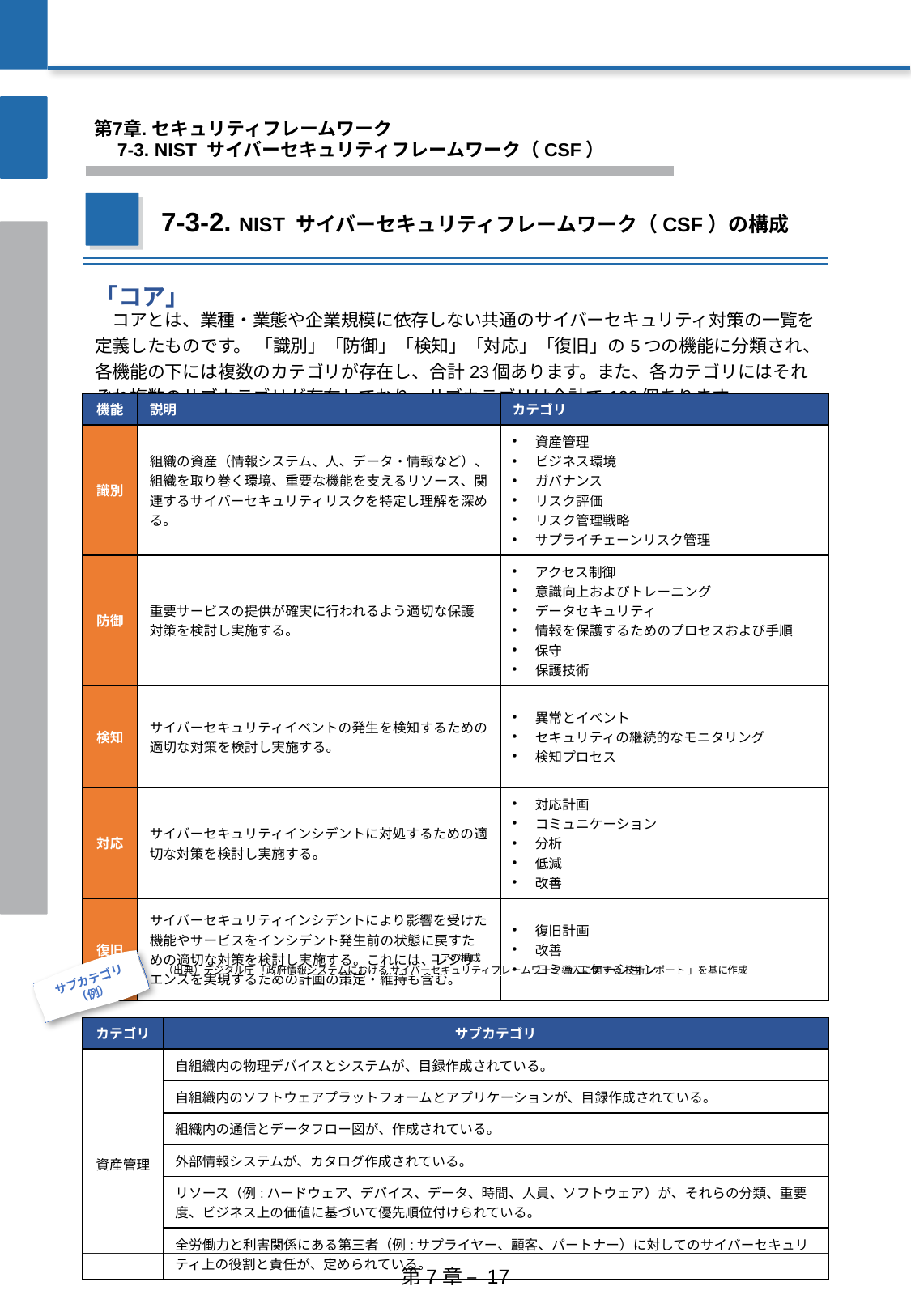

第7章. セキュリティフレームワーク
　7-3. NIST サイバーセキュリティフレームワーク（CSF）
7-3-2. NIST サイバーセキュリティフレームワーク（CSF）の構成
「コア」
| コアとは、業種・業態や企業規模に依存しない共通のサイバーセキュリティ対策の一覧を定義したものです。 「識別」「防御」「検知」「対応」「復旧」の5つの機能に分類され、各機能の下には複数のカテゴリが存在し、合計23個あります。また、各カテゴリにはそれぞれ複数のサブカテゴリが存在しており、サブカテゴリは合計で108個あります。 |
| --- |
| 機能 | 説明 | カテゴリ |
| --- | --- | --- |
| 識別 | 組織の資産（情報システム、人、データ・情報など）、組織を取り巻く環境、重要な機能を支えるリソース、関連するサイバーセキュリティリスクを特定し理解を深める。 | 資産管理 ビジネス環境 ガバナンス リスク評価 リスク管理戦略 サプライチェーンリスク管理 |
| 防御 | 重要サービスの提供が確実に行われるよう適切な保護対策を検討し実施する。 | アクセス制御 意識向上およびトレーニング データセキュリティ 情報を保護するためのプロセスおよび手順 保守 保護技術 |
| 検知 | サイバーセキュリティイベントの発生を検知するための適切な対策を検討し実施する。 | 異常とイベント セキュリティの継続的なモニタリング 検知プロセス |
| 対応 | サイバーセキュリティインシデントに対処するための適切な対策を検討し実施する。 | 対応計画 コミュニケーション 分析 低減 改善 |
| 復旧 | サイバーセキュリティインシデントにより影響を受けた機能やサービスをインシデント発生前の状態に戻すための適切な対策を検討し実施する。これには、レジリエンスを実現するための計画の策定・維持も含む。 | 復旧計画 改善 コミュニケーション |
コアの構成
（出典）デジタル庁 「政府情報システムにおける サイバーセキュリティフレームワーク導入に関する 技術レポート 」を基に作成
サブカテゴリ（例）
| カテゴリ | サブカテゴリ |
| --- | --- |
| 資産管理 | 自組織内の物理デバイスとシステムが、目録作成されている。 |
|  | 自組織内のソフトウェアプラットフォームとアプリケーションが、目録作成されている。 |
|  | 組織内の通信とデータフロー図が、作成されている。 |
|  | 外部情報システムが、カタログ作成されている。 |
|  | リソース（例:ハードウェア、デバイス、データ、時間、人員、ソフトウェア）が、それらの分類、重要度、ビジネス上の価値に基づいて優先順位付けられている。 |
|  | 全労働力と利害関係にある第三者（例:サプライヤー、顧客、パートナー）に対してのサイバーセキュリティ上の役割と責任が、定められている。 |
第7章 – 17